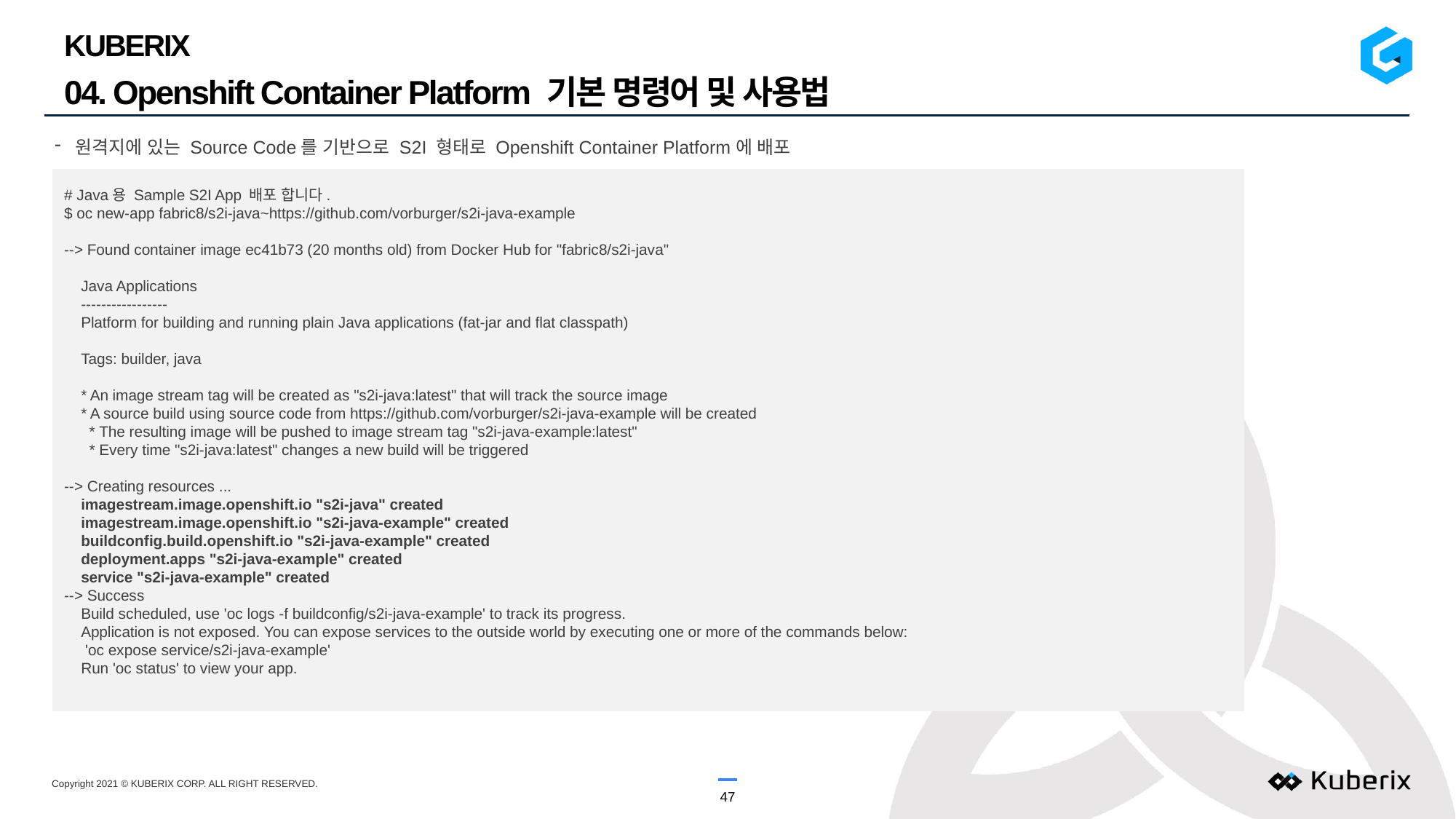

KUBERIX
04. Openshift Container Platform 기본 명령어 및 사용법
원격지에 있는 Source Code를 기반으로 S2I 형태로 Openshift Container Platform에 배포
# Java용 Sample S2I App 배포 합니다.
$ oc new-app fabric8/s2i-java~https://github.com/vorburger/s2i-java-example

--> Found container image ec41b73 (20 months old) from Docker Hub for "fabric8/s2i-java"

    Java Applications
    -----------------
    Platform for building and running plain Java applications (fat-jar and flat classpath)

    Tags: builder, java

    * An image stream tag will be created as "s2i-java:latest" that will track the source image
    * A source build using source code from https://github.com/vorburger/s2i-java-example will be created
      * The resulting image will be pushed to image stream tag "s2i-java-example:latest"
      * Every time "s2i-java:latest" changes a new build will be triggered

--> Creating resources ...
    imagestream.image.openshift.io "s2i-java" created
    imagestream.image.openshift.io "s2i-java-example" created
    buildconfig.build.openshift.io "s2i-java-example" created
    deployment.apps "s2i-java-example" created
    service "s2i-java-example" created
--> Success
    Build scheduled, use 'oc logs -f buildconfig/s2i-java-example' to track its progress.
    Application is not exposed. You can expose services to the outside world by executing one or more of the commands below:
     'oc expose service/s2i-java-example'
    Run 'oc status' to view your app.